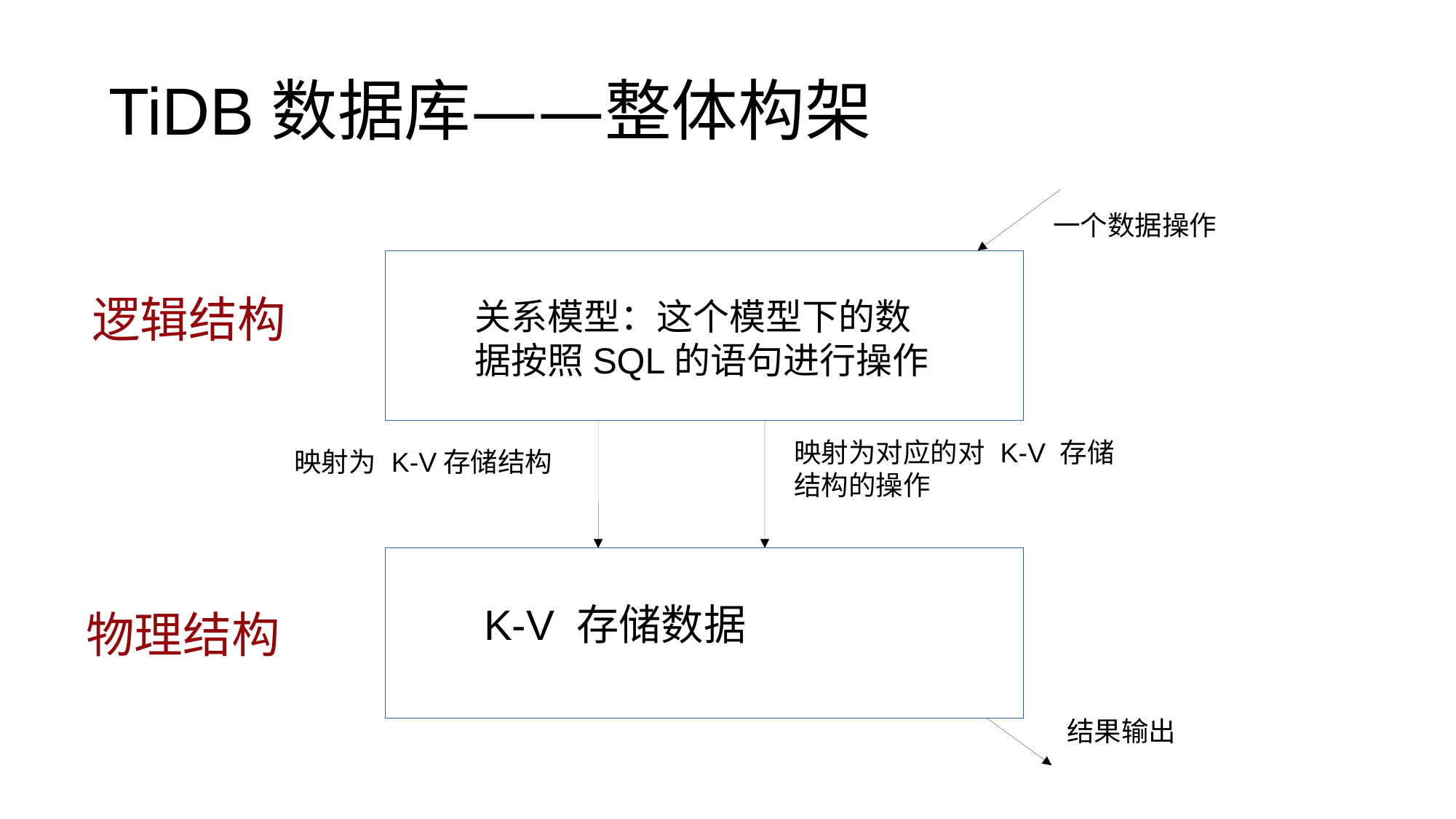

TiDB数据库——整体构架

一个数据操作

逻辑结构
关系模型：这个模型下的数据按照SQL的语句进行操作

映射为对应的对 K-V 存储结构的操作
映射为 K-V存储结构

K-V 存储数据
物理结构
结果输出